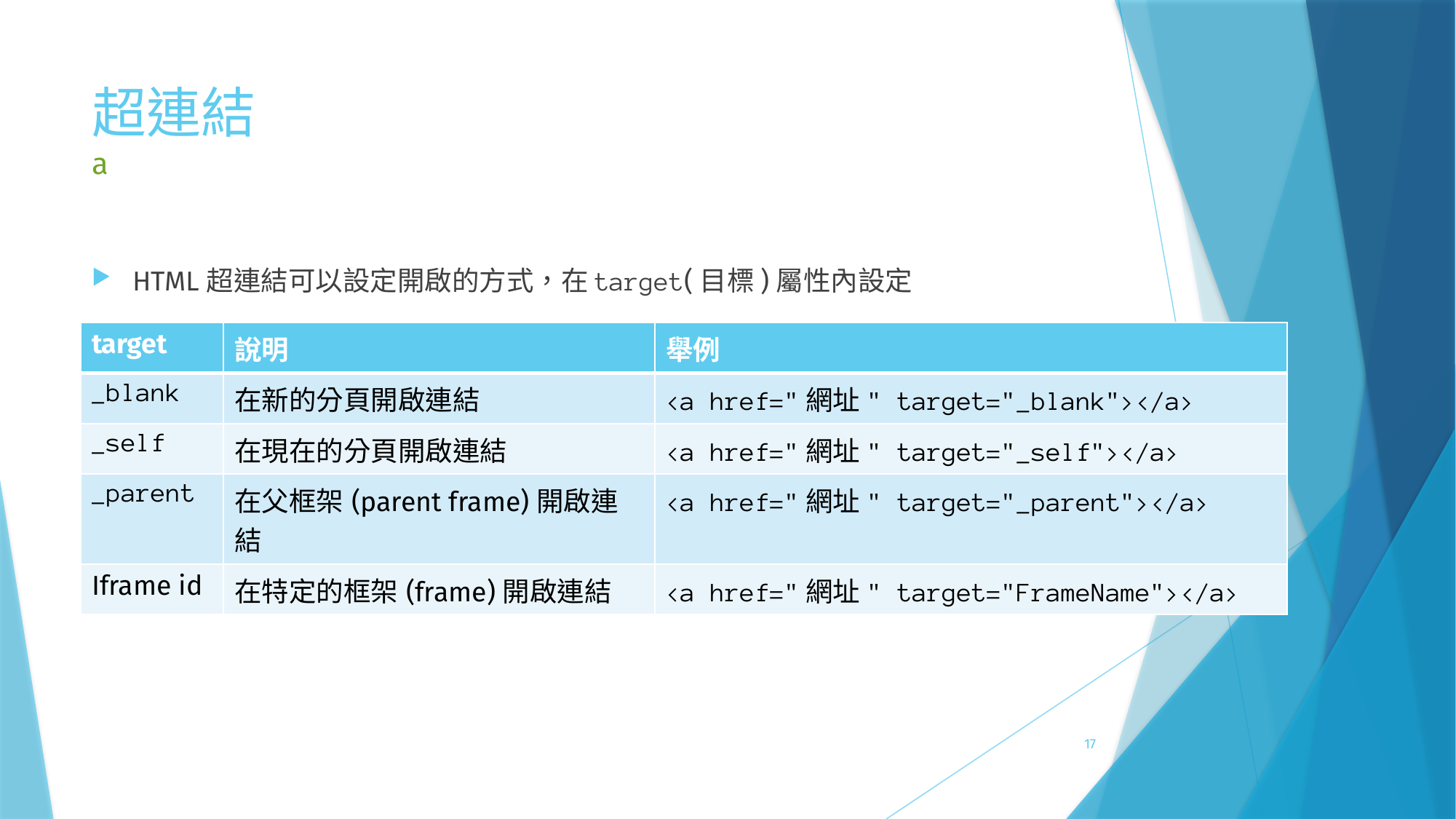

# 超連結 a
HTML超連結可以設定開啟的方式，在target(目標)屬性內設定

| target | 說明 | 舉例 |
| --- | --- | --- |
| \_blank | 在新的分頁開啟連結 | <a href="網址" target="\_blank"></a> |
| \_self | 在現在的分頁開啟連結 | <a href="網址" target="\_self"></a> |
| \_parent | 在父框架(parent frame)開啟連結 | <a href="網址" target="\_parent"></a> |
| Iframe id | 在特定的框架(frame)開啟連結 | <a href="網址" target="FrameName"></a> |
17